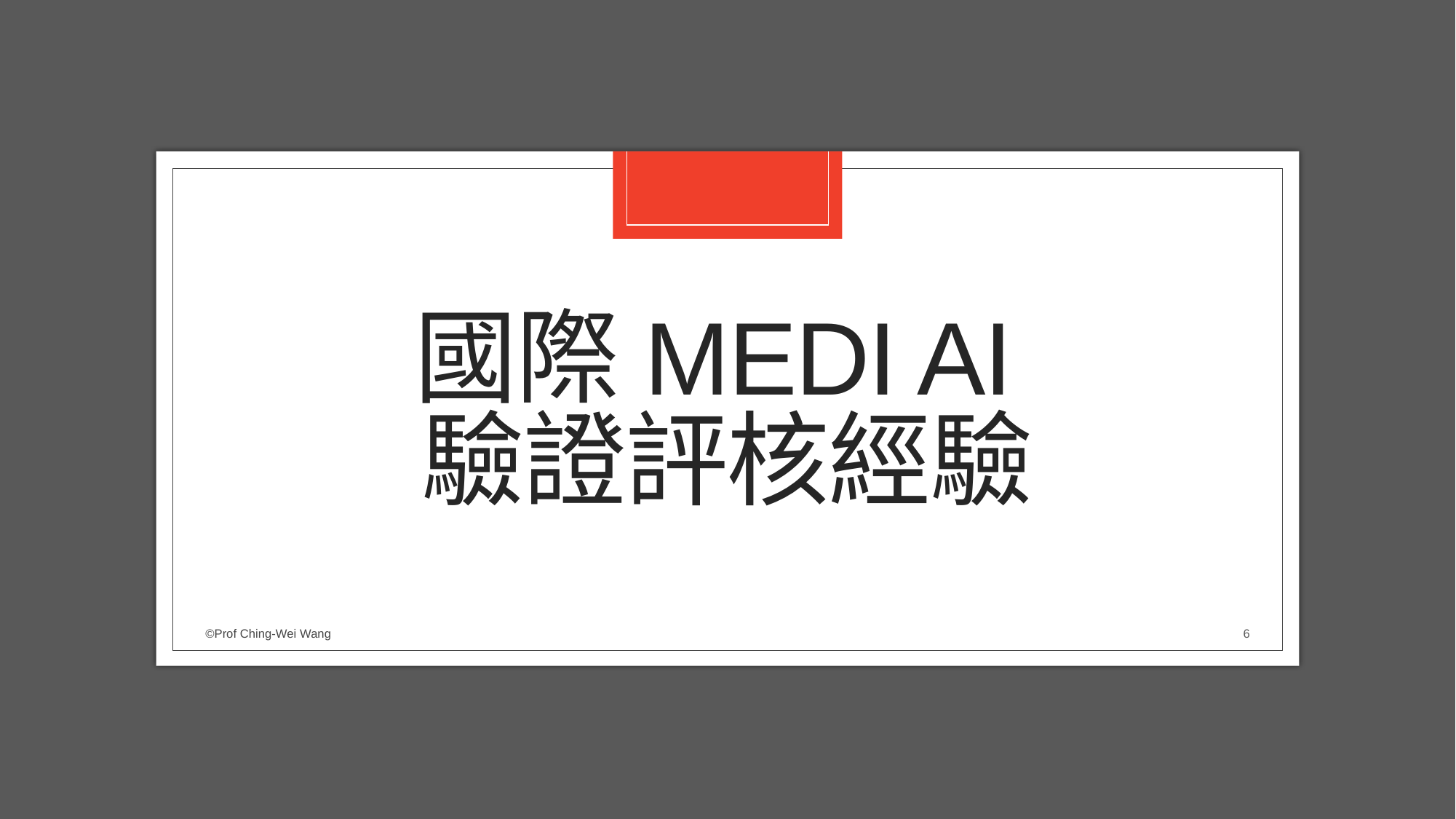

# 國際Medi ai 驗證評核經驗

©Prof Ching-Wei Wang
6